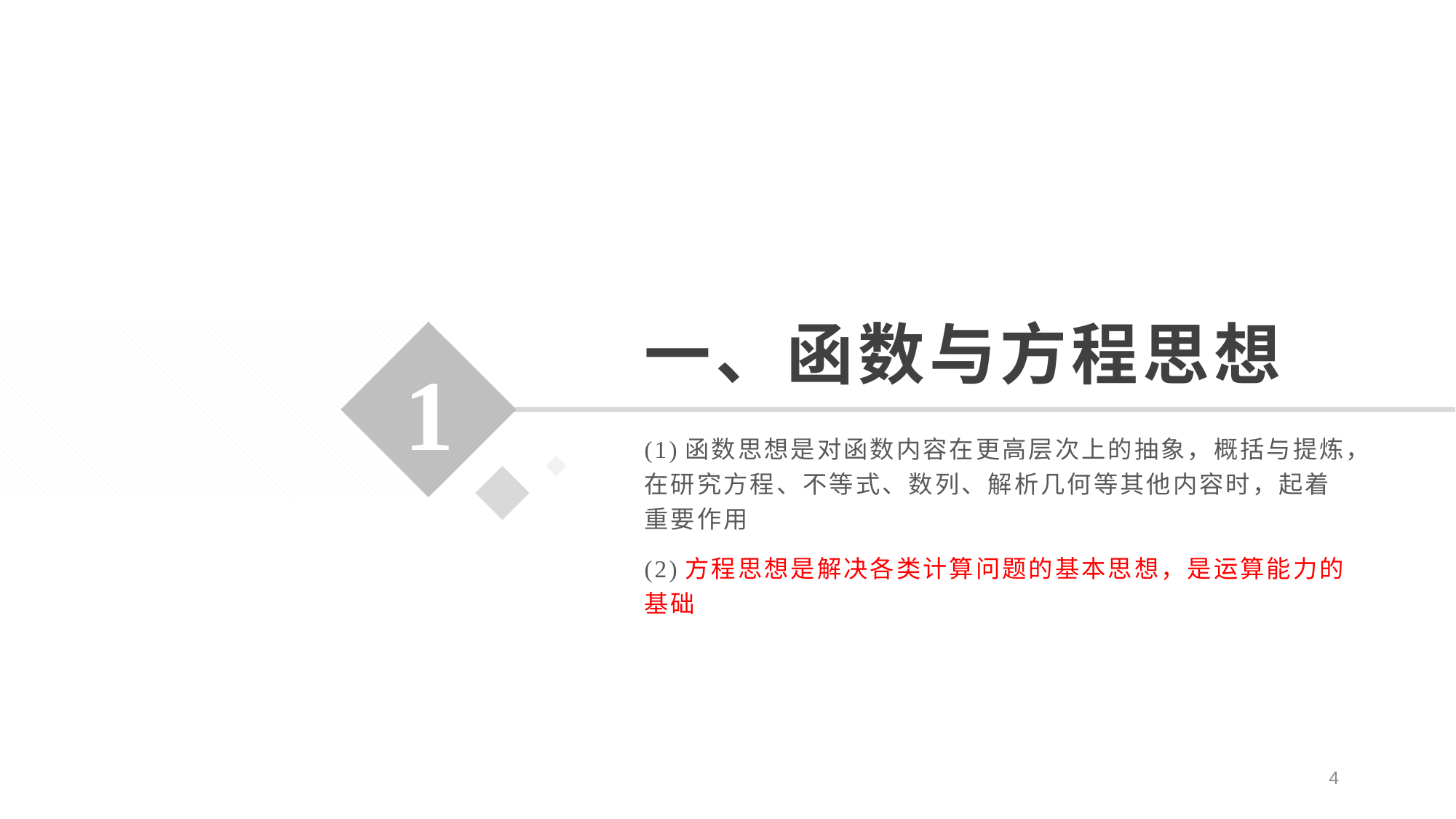

# 一、函数与方程思想
1
(1)函数思想是对函数内容在更高层次上的抽象，概括与提炼，在研究方程、不等式、数列、解析几何等其他内容时，起着重要作用
(2)方程思想是解决各类计算问题的基本思想，是运算能力的基础
4